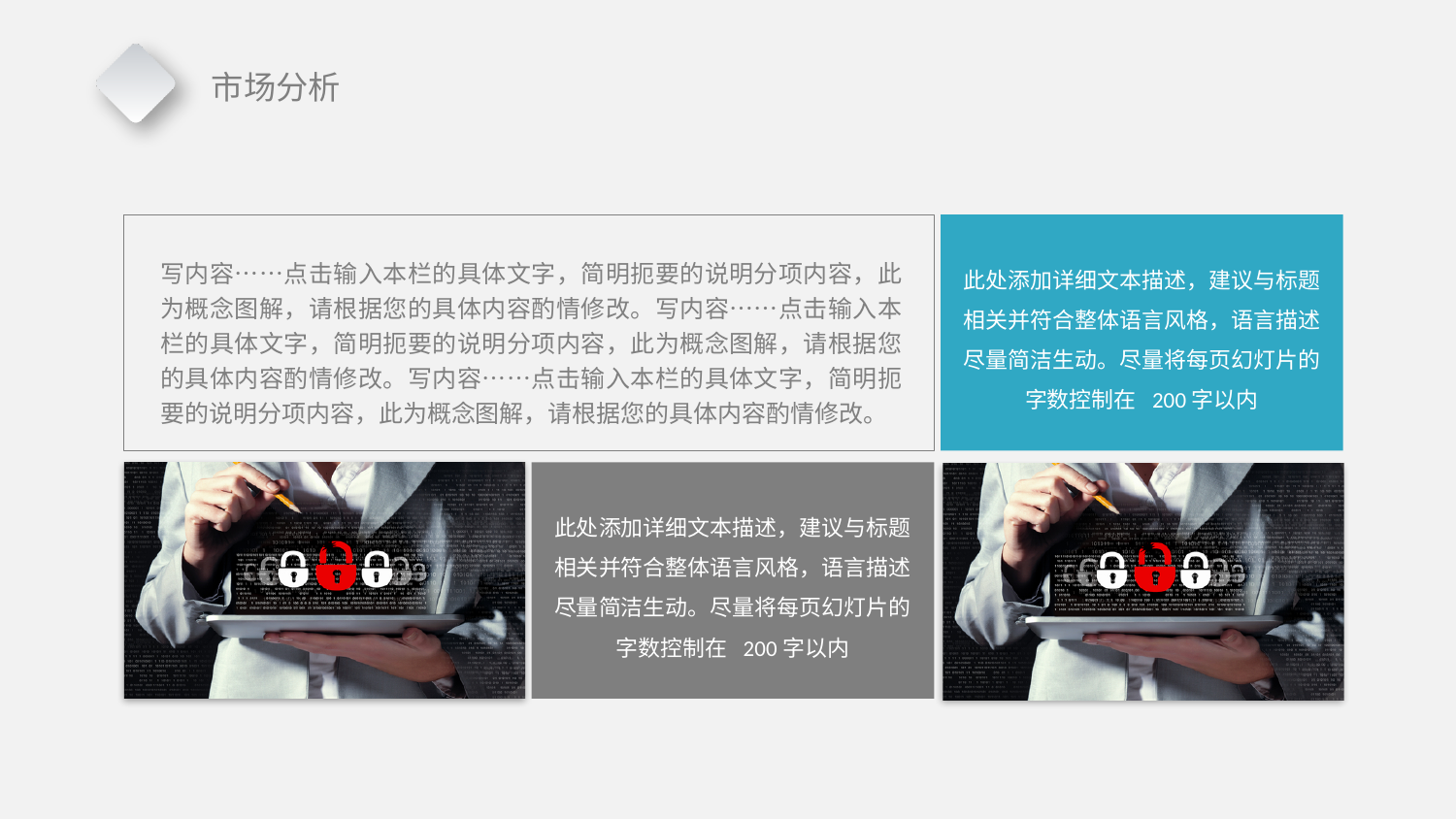

此处添加详细文本描述，建议与标题相关并符合整体语言风格，语言描述尽量简洁生动。尽量将每页幻灯片的字数控制在  200字以内

此处添加详细文本描述，建议与标题相关并符合整体语言风格，语言描述尽量简洁生动。尽量将每页幻灯片的字数控制在  200字以内
写内容……点击输入本栏的具体文字，简明扼要的说明分项内容，此为概念图解，请根据您的具体内容酌情修改。写内容……点击输入本栏的具体文字，简明扼要的说明分项内容，此为概念图解，请根据您的具体内容酌情修改。写内容……点击输入本栏的具体文字，简明扼要的说明分项内容，此为概念图解，请根据您的具体内容酌情修改。